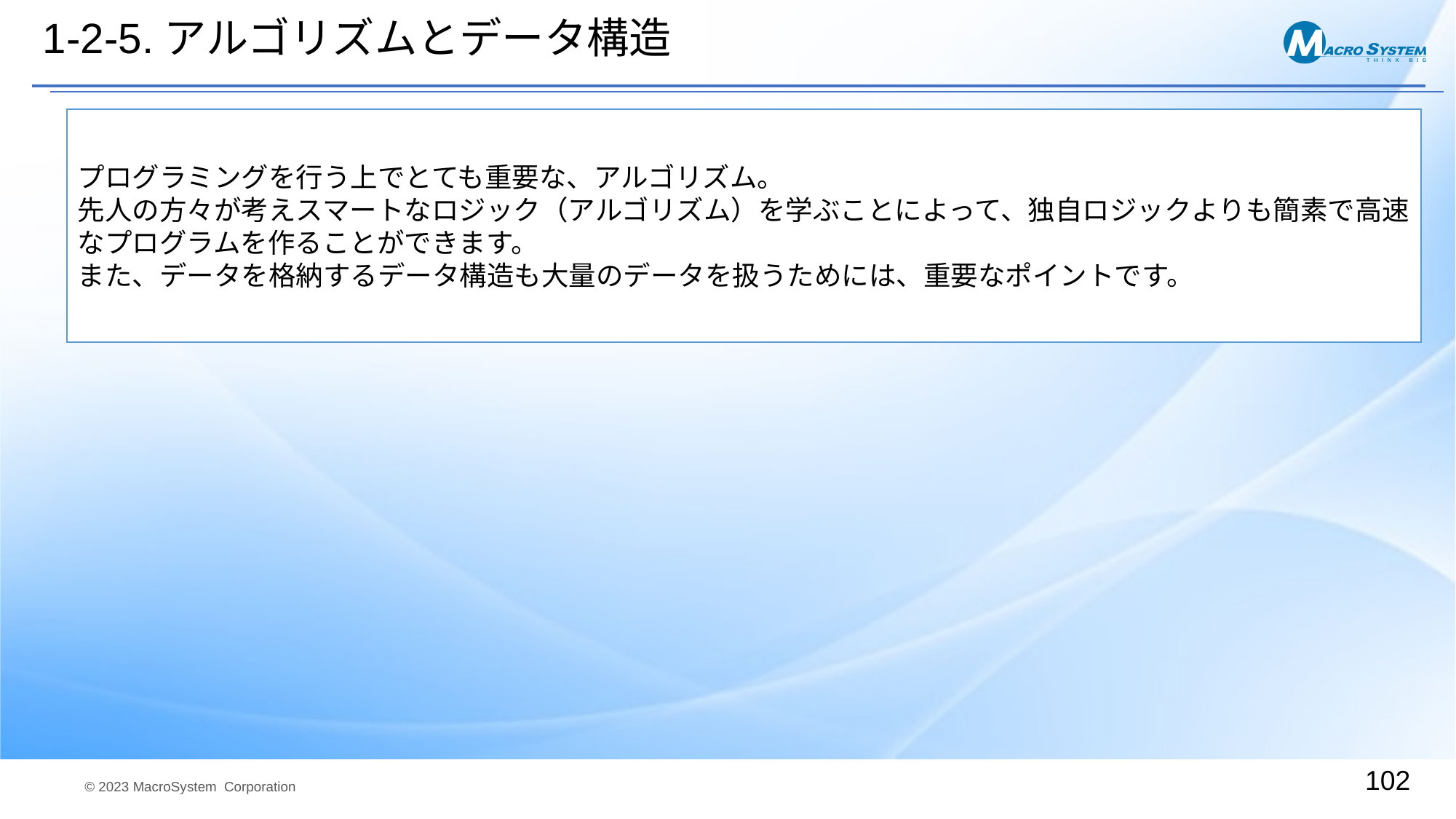

# 1-2-5.アルゴリズムとデータ構造
プログラミングを行う上でとても重要な、アルゴリズム。
先人の方々が考えスマートなロジック（アルゴリズム）を学ぶことによって、独自ロジックよりも簡素で高速なプログラムを作ることができます。
また、データを格納するデータ構造も大量のデータを扱うためには、重要なポイントです。